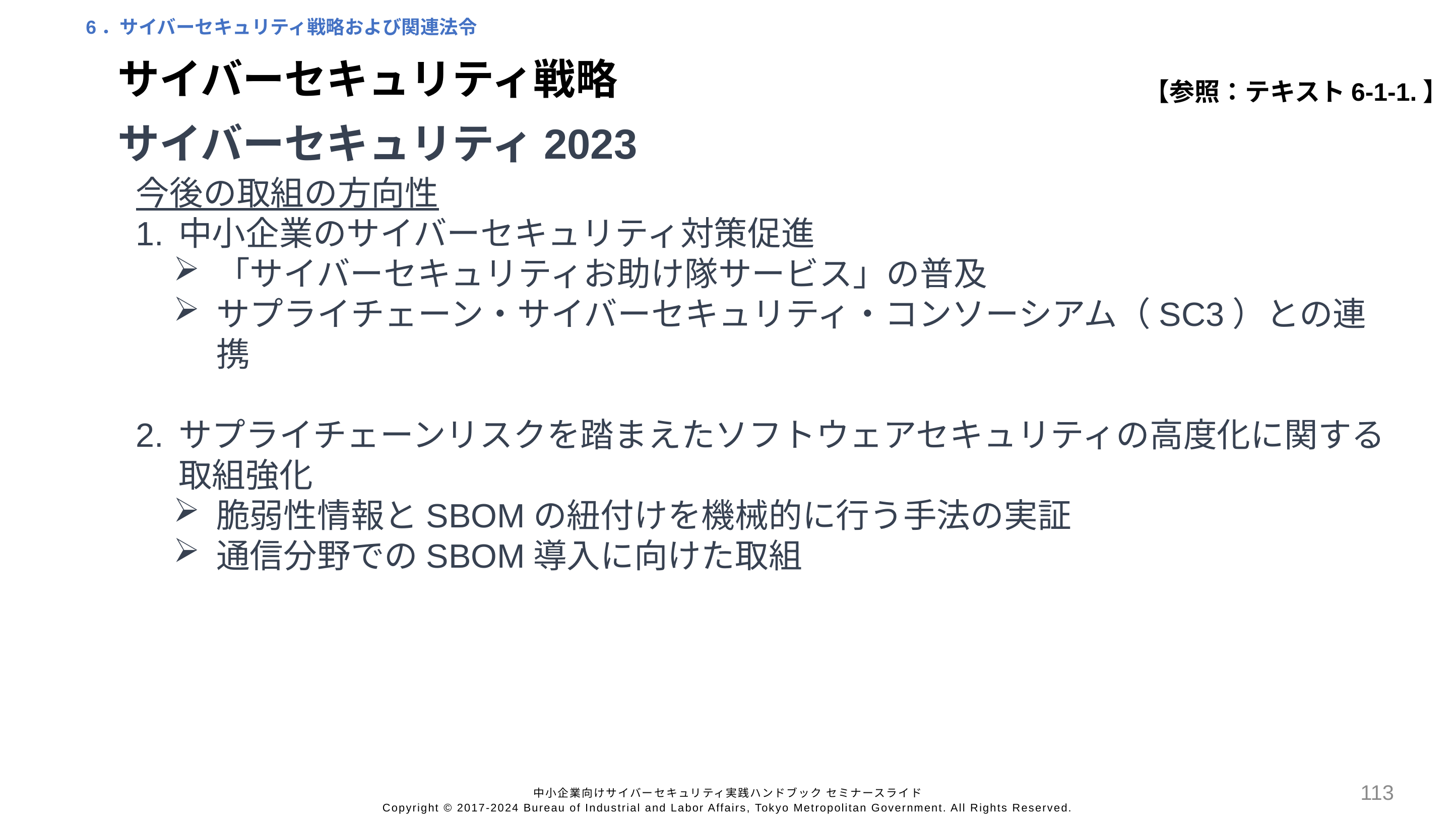

6．サイバーセキュリティ戦略および関連法令
サイバーセキュリティ戦略
【参照：テキスト6-1-1.】
サイバーセキュリティ2023
今後の取組の方向性
中⼩企業のサイバーセキュリティ対策促進
「サイバーセキュリティお助け隊サービス」の普及
サプライチェーン・サイバーセキュリティ・コンソーシアム（SC3）との連携

サプライチェーンリスクを踏まえたソフトウェアセキュリティの高度化に関する取組強化
脆弱性情報とSBOMの紐付けを機械的に行う手法の実証
通信分野でのSBOM導入に向けた取組
113